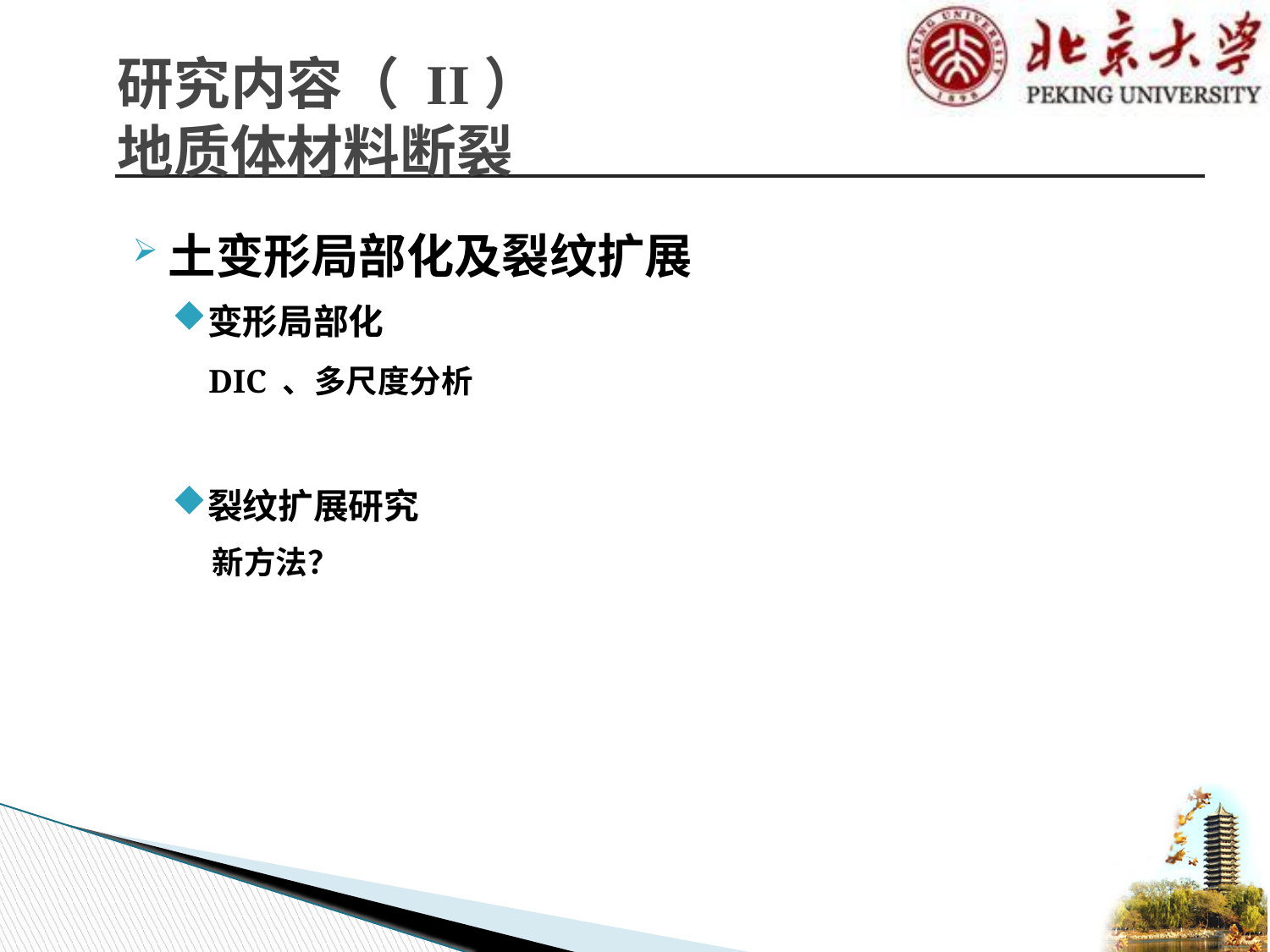

# 研究内容（ II） 地质体材料断裂
土变形局部化及裂纹扩展
变形局部化
    DIC 、多尺度分析

裂纹扩展研究
          新方法？